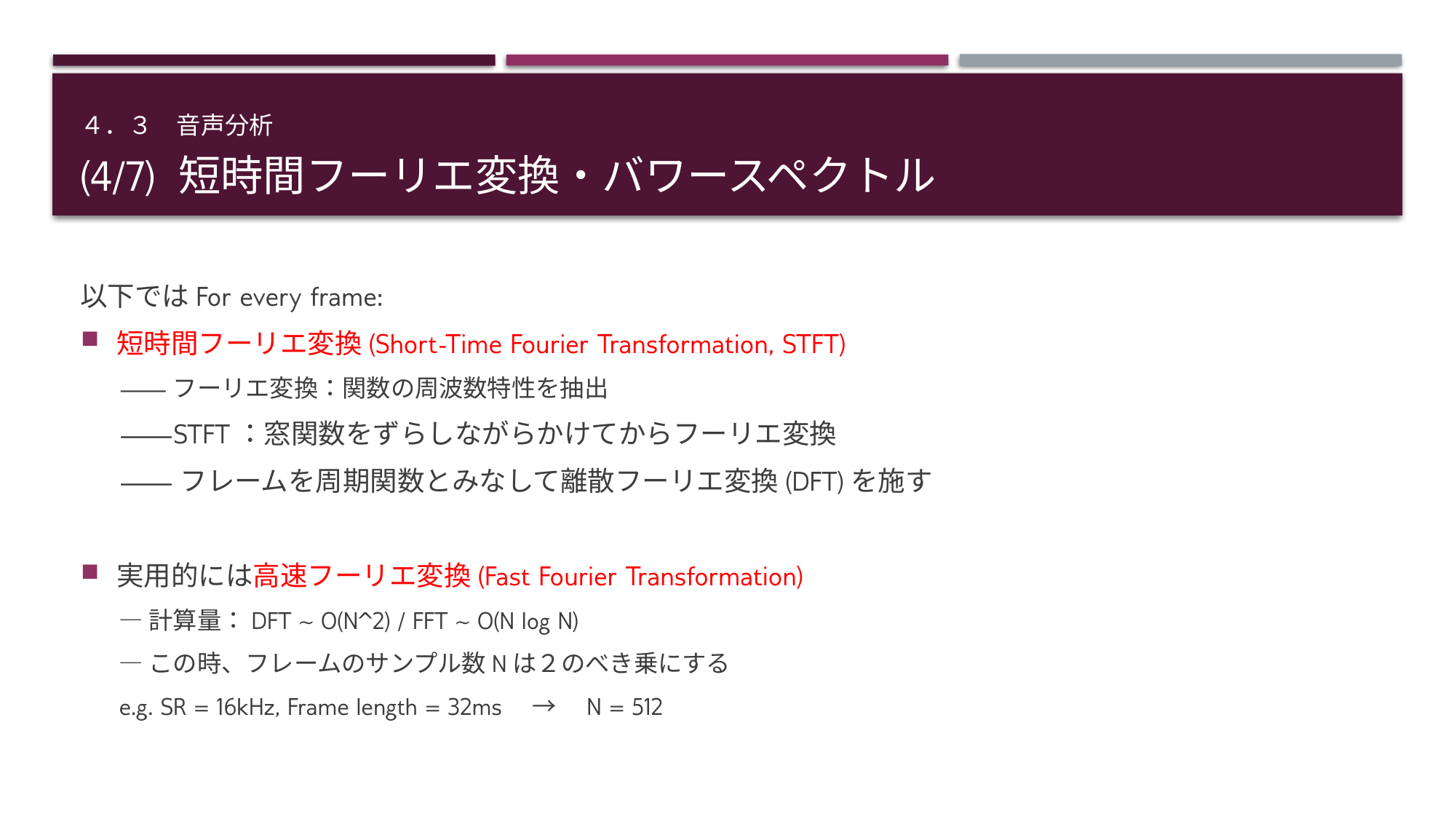

４．３　音声分析
# (4/7) 短時間フーリエ変換・バワースペクトル
以下ではFor every frame:
短時間フーリエ変換(Short-Time Fourier Transformation, STFT)
―フーリエ変換：関数の周波数特性を抽出
―STFT：窓関数をずらしながらかけてからフーリエ変換
―フレームを周期関数とみなして離散フーリエ変換(DFT)を施す

実用的には高速フーリエ変換(Fast Fourier Transformation)
―計算量：DFT ~ O(N^2) / FFT ~ O(N log N)
―この時、フレームのサンプル数Nは２のべき乗にする
e.g. SR = 16kHz, Frame length = 32ms　→　N = 512